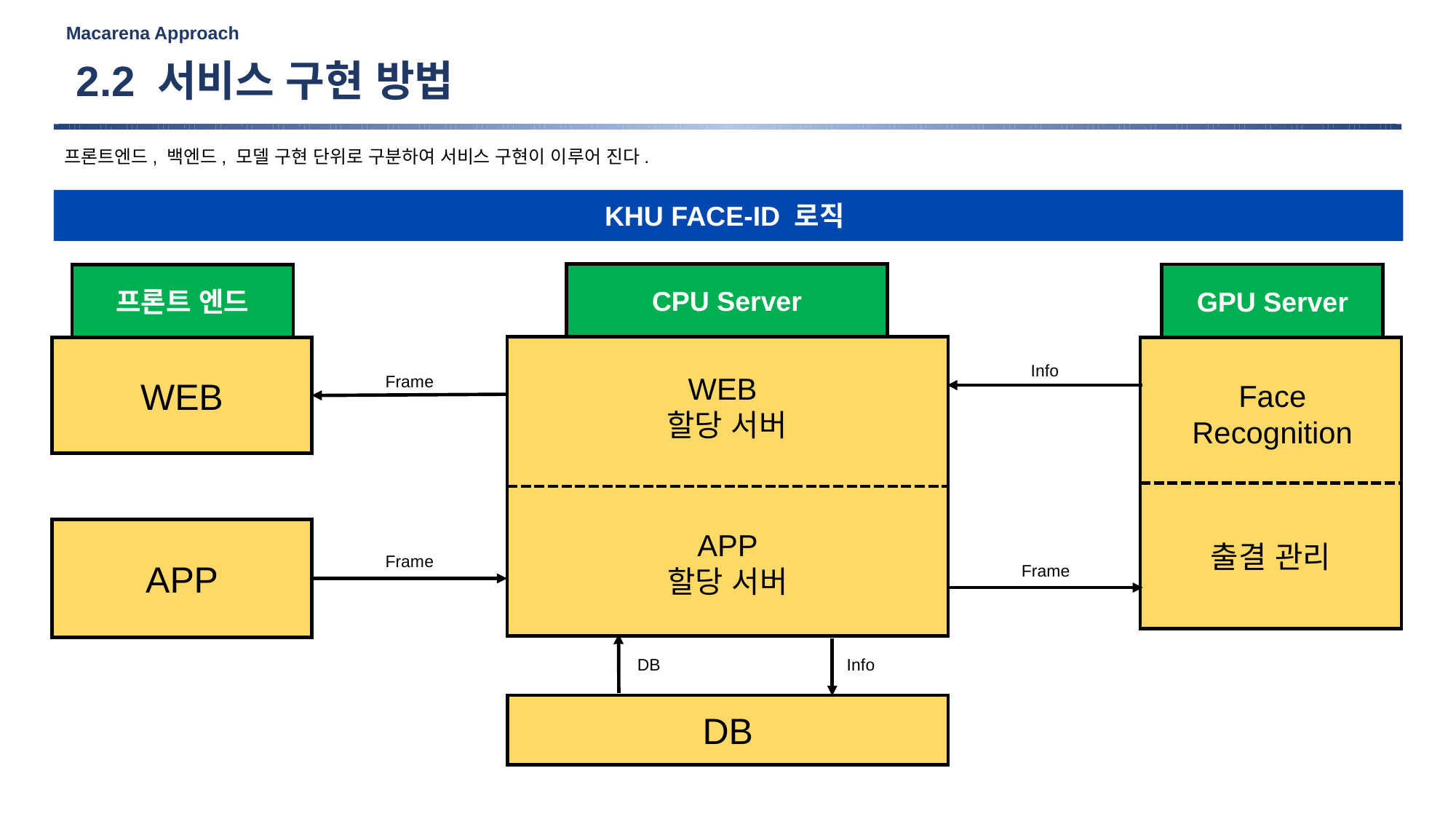

Macarena Approach
2.2 서비스 구현 방법

프론트엔드, 백엔드, 모델 구현 단위로 구분하여 서비스 구현이 이루어 진다.
KHU FACE-ID 로직
CPU Server
GPU Server
프론트 엔드

WEB

Info
WEB
할당 서버
Frame
Face
Recognition
APP
APP
할당 서버
출결 관리
Frame
Frame
Info
DB
DB